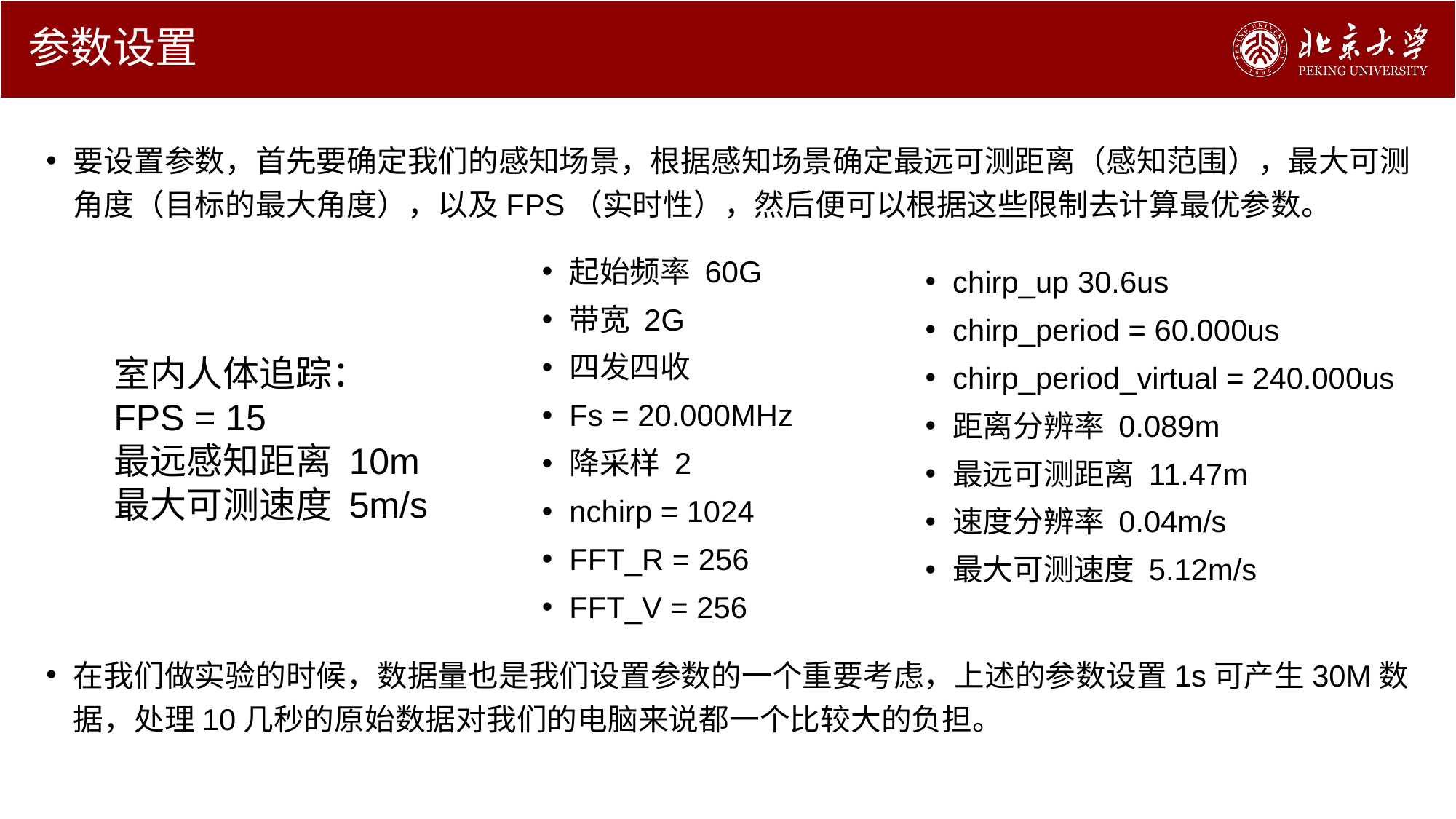

# 参数设置
要设置参数，首先要确定我们的感知场景，根据感知场景确定最远可测距离（感知范围），最大可测角度（目标的最大角度），以及FPS（实时性），然后便可以根据这些限制去计算最优参数。

在我们做实验的时候，数据量也是我们设置参数的一个重要考虑，上述的参数设置1s可产生30M数据，处理10几秒的原始数据对我们的电脑来说都一个比较大的负担。

起始频率 60G
带宽 2G
四发四收
Fs = 20.000MHz
降采样 2
nchirp = 1024
FFT_R = 256
FFT_V = 256

chirp_up 30.6us
chirp_period = 60.000us
chirp_period_virtual = 240.000us
距离分辨率 0.089m
最远可测距离 11.47m
速度分辨率 0.04m/s
最大可测速度 5.12m/s

室内人体追踪：
FPS = 15
最远感知距离 10m
最大可测速度 5m/s